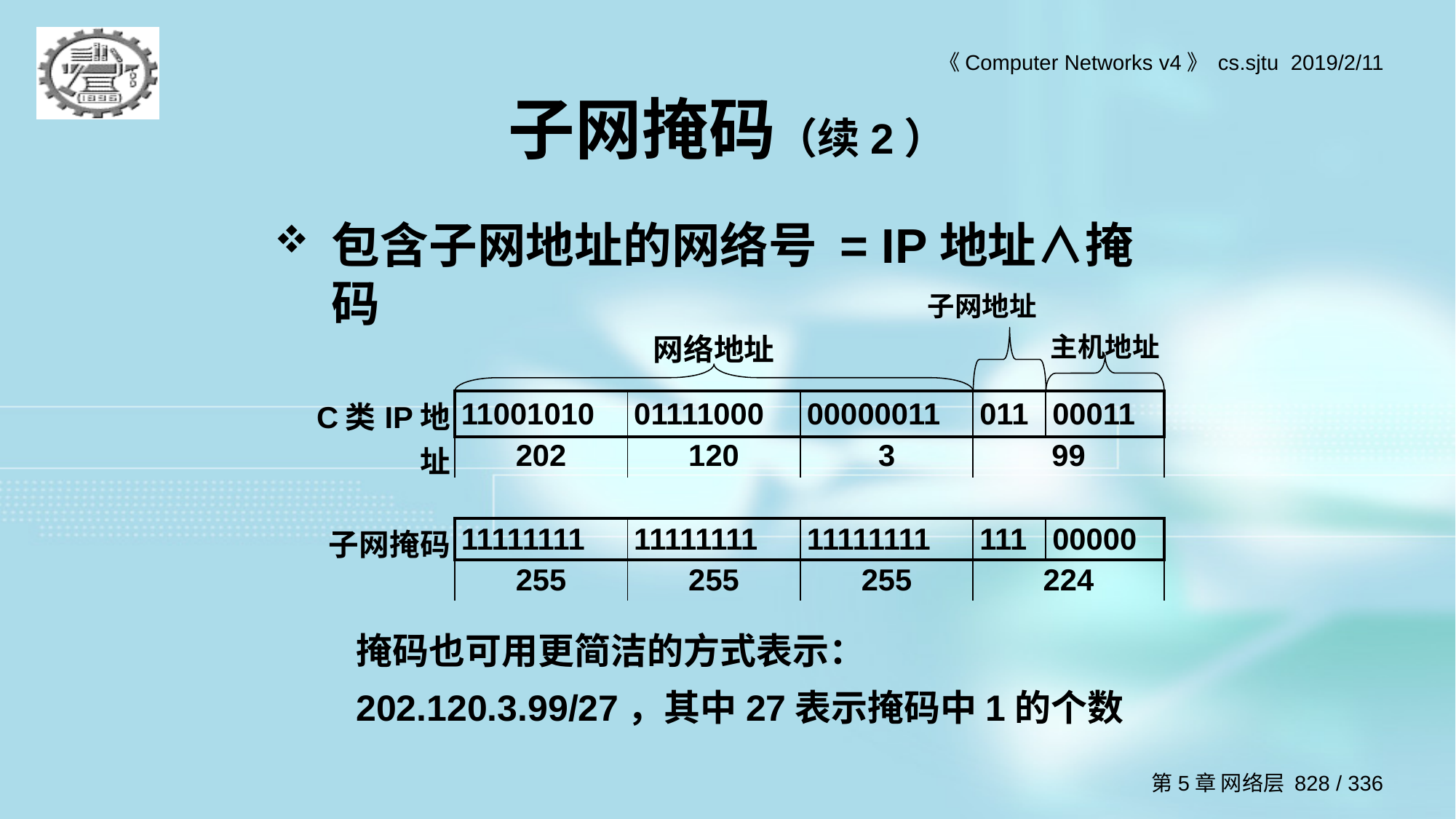

# 子网掩码（续2）

包含子网地址的网络号 = IP地址∧掩码
|  |  |  | 子网地址 |  |  |
| --- | --- | --- | --- | --- | --- |
|  |  | 网络地址 |  |  | 主机地址 |
| C类IP地址 | 11001010 | 01111000 | 00000011 | 011 | 00011 |
|  | 202 | 120 | 3 | 99 |  |
|  |  |  |  |  |  |
| 子网掩码 | 11111111 | 11111111 | 11111111 | 111 | 00000 |
|  | 255 | 255 | 255 | 224 |  |

掩码也可用更简洁的方式表示：202.120.3.99/27，其中27表示掩码中1的个数